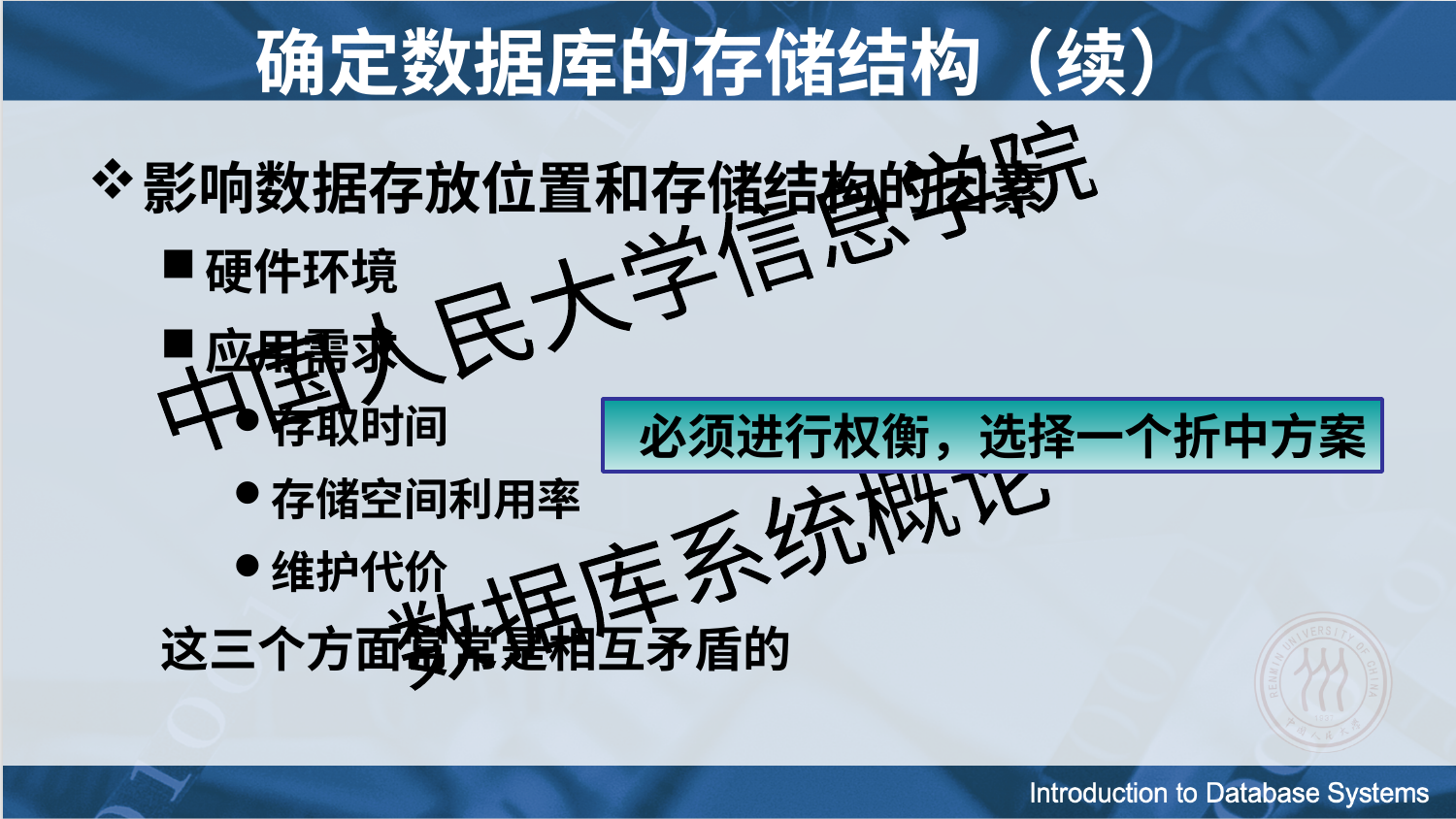

确定数据库的存储结构（续）
影响数据存放位置和存储结构的因素
硬件环境
应用需求
存取时间
存储空间利用率
维护代价
这三个方面常常是相互矛盾的

 必须进行权衡，选择一个折中方案